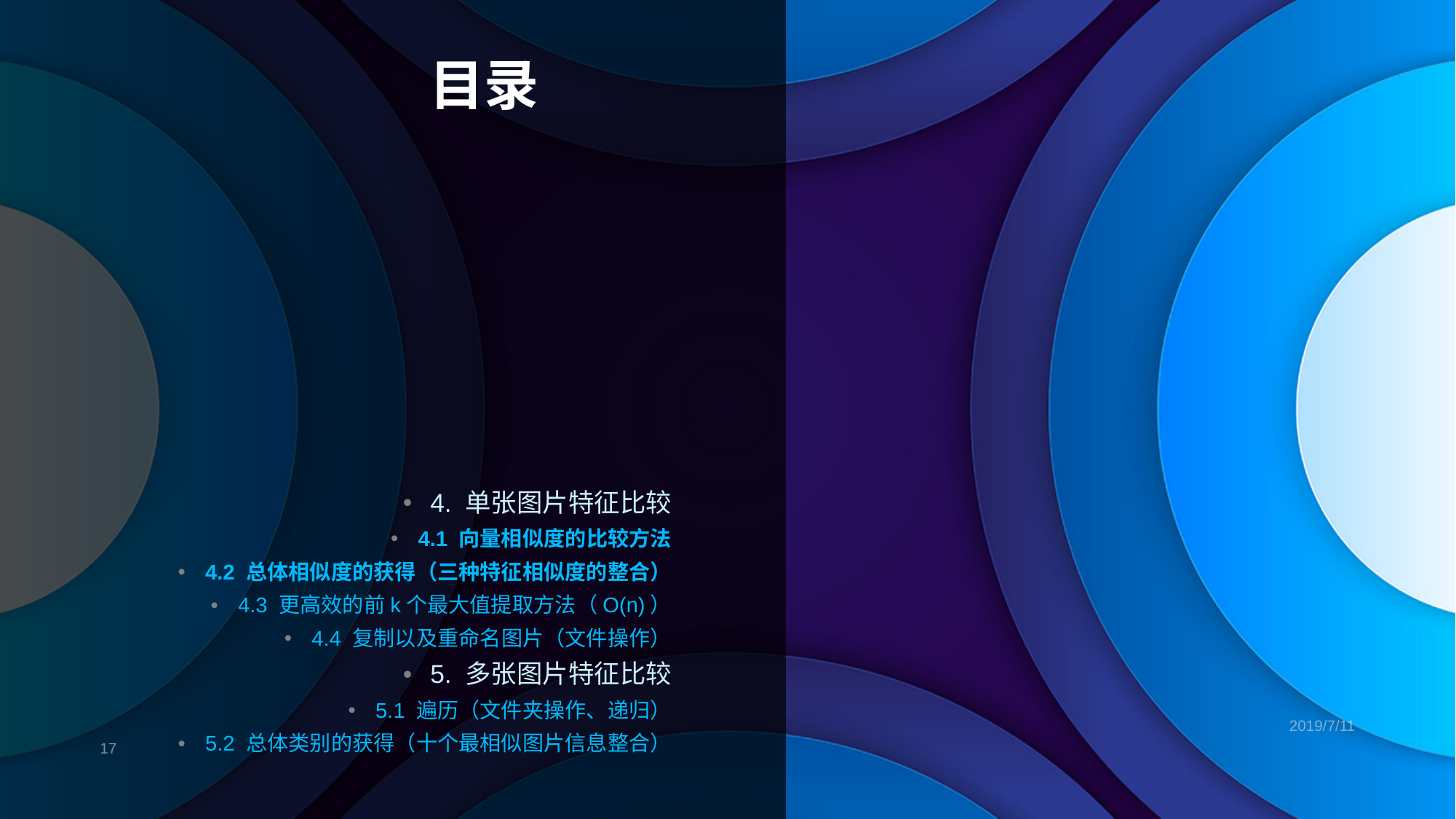

# 目录

4. 单张图片特征比较
4.1 向量相似度的比较方法
4.2 总体相似度的获得（三种特征相似度的整合）
4.3 更高效的前k个最大值提取方法（O(n)）
4.4 复制以及重命名图片（文件操作）
5. 多张图片特征比较
5.1 遍历（文件夹操作、递归）
5.2 总体类别的获得（十个最相似图片信息整合）

2019/7/11
17